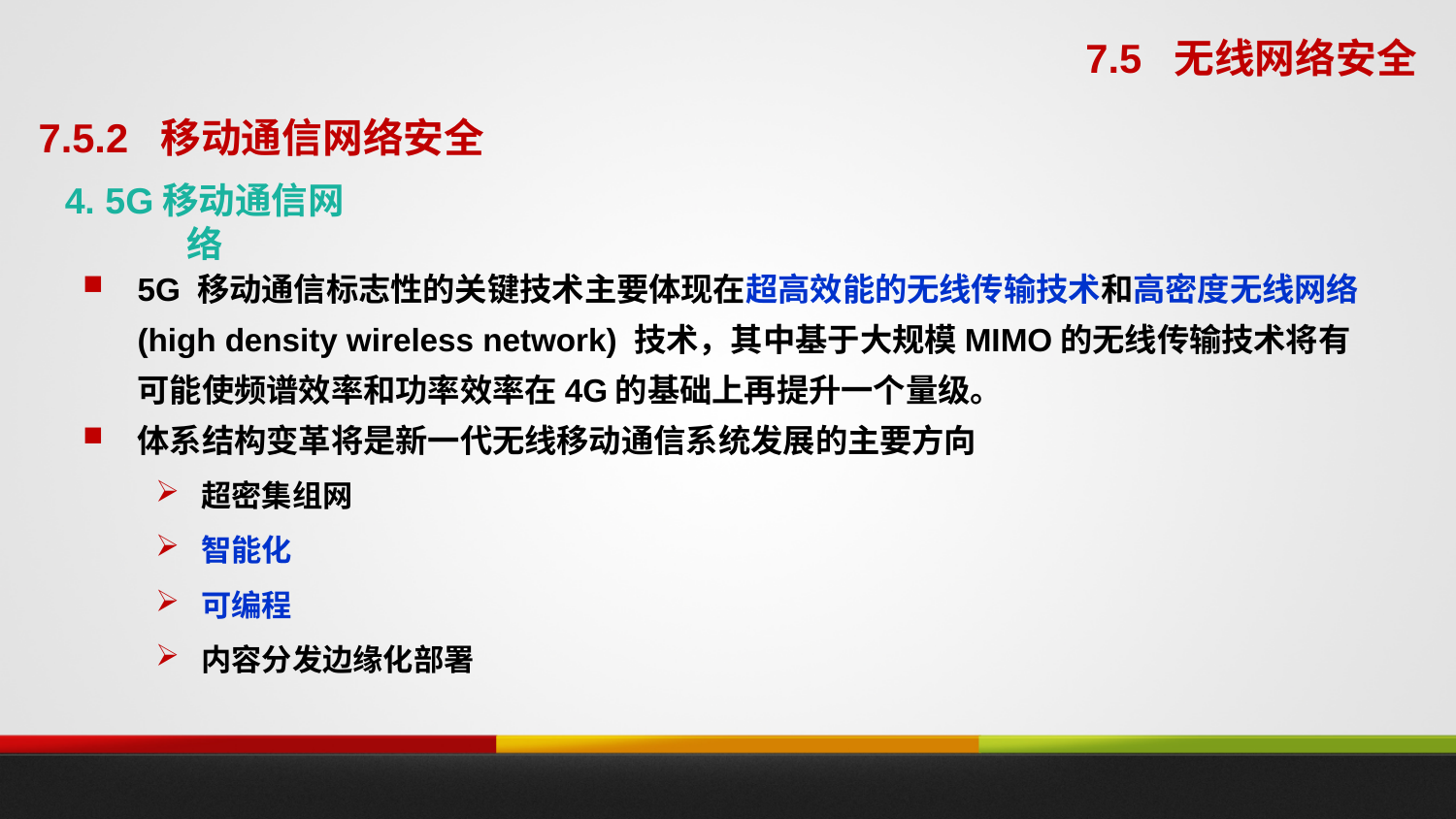

7.5  无线网络安全
7.5.2  移动通信网络安全
4. 5G移动通信网络
5G 移动通信标志性的关键技术主要体现在超高效能的无线传输技术和高密度无线网络 (high density wireless network) 技术，其中基于大规模MIMO的无线传输技术将有可能使频谱效率和功率效率在4G的基础上再提升一个量级。
体系结构变革将是新一代无线移动通信系统发展的主要方向
超密集组网
智能化
可编程
内容分发边缘化部署